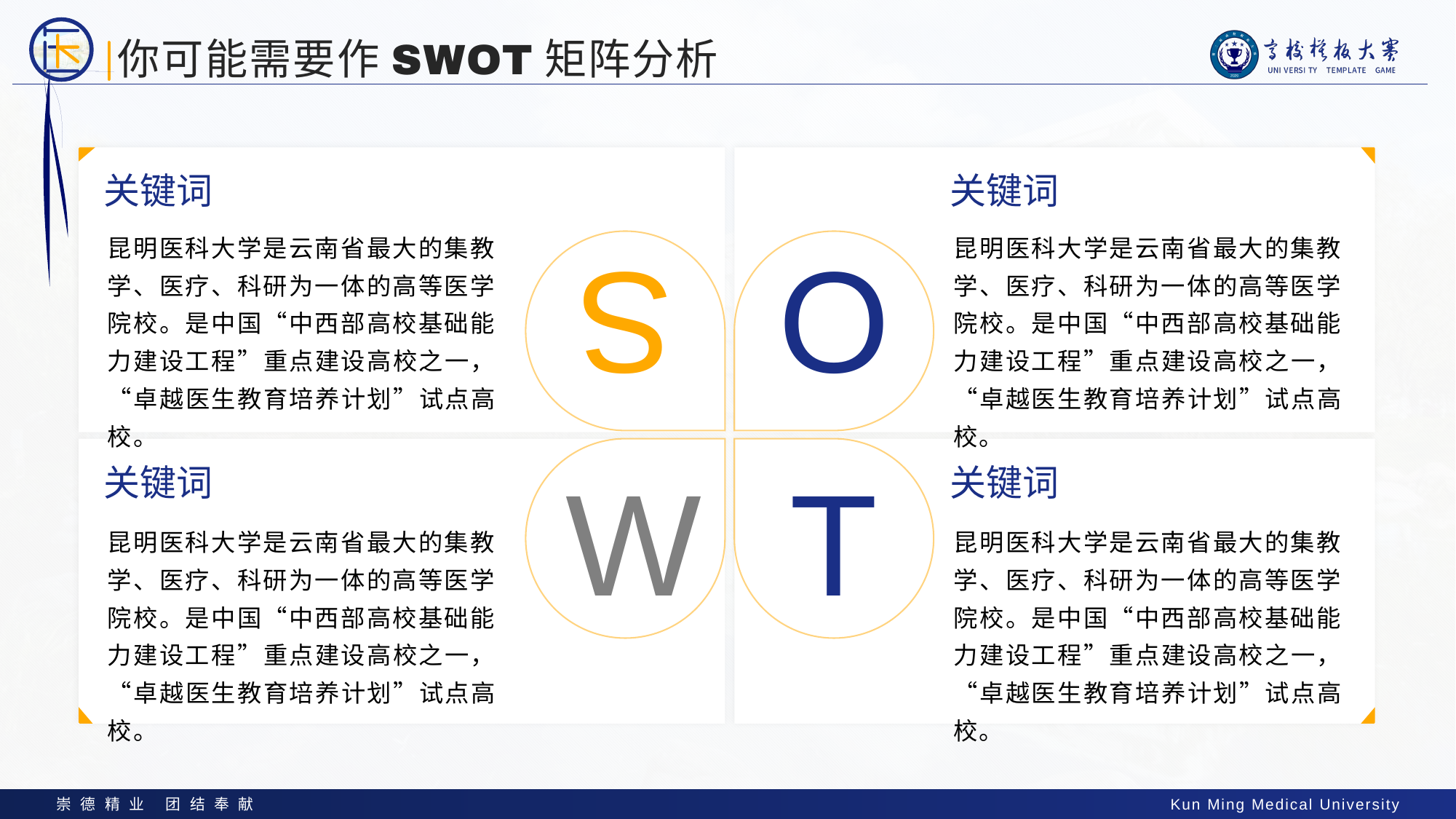

# 你可能需要作SWOT矩阵分析

关键词
关键词
昆明医科大学是云南省最大的集教学、医疗、科研为一体的高等医学院校。是中国“中西部高校基础能力建设工程”重点建设高校之一，“卓越医生教育培养计划”试点高校。
昆明医科大学是云南省最大的集教学、医疗、科研为一体的高等医学院校。是中国“中西部高校基础能力建设工程”重点建设高校之一，“卓越医生教育培养计划”试点高校。
S
O

W

T
关键词
关键词
昆明医科大学是云南省最大的集教学、医疗、科研为一体的高等医学院校。是中国“中西部高校基础能力建设工程”重点建设高校之一，“卓越医生教育培养计划”试点高校。
昆明医科大学是云南省最大的集教学、医疗、科研为一体的高等医学院校。是中国“中西部高校基础能力建设工程”重点建设高校之一，“卓越医生教育培养计划”试点高校。